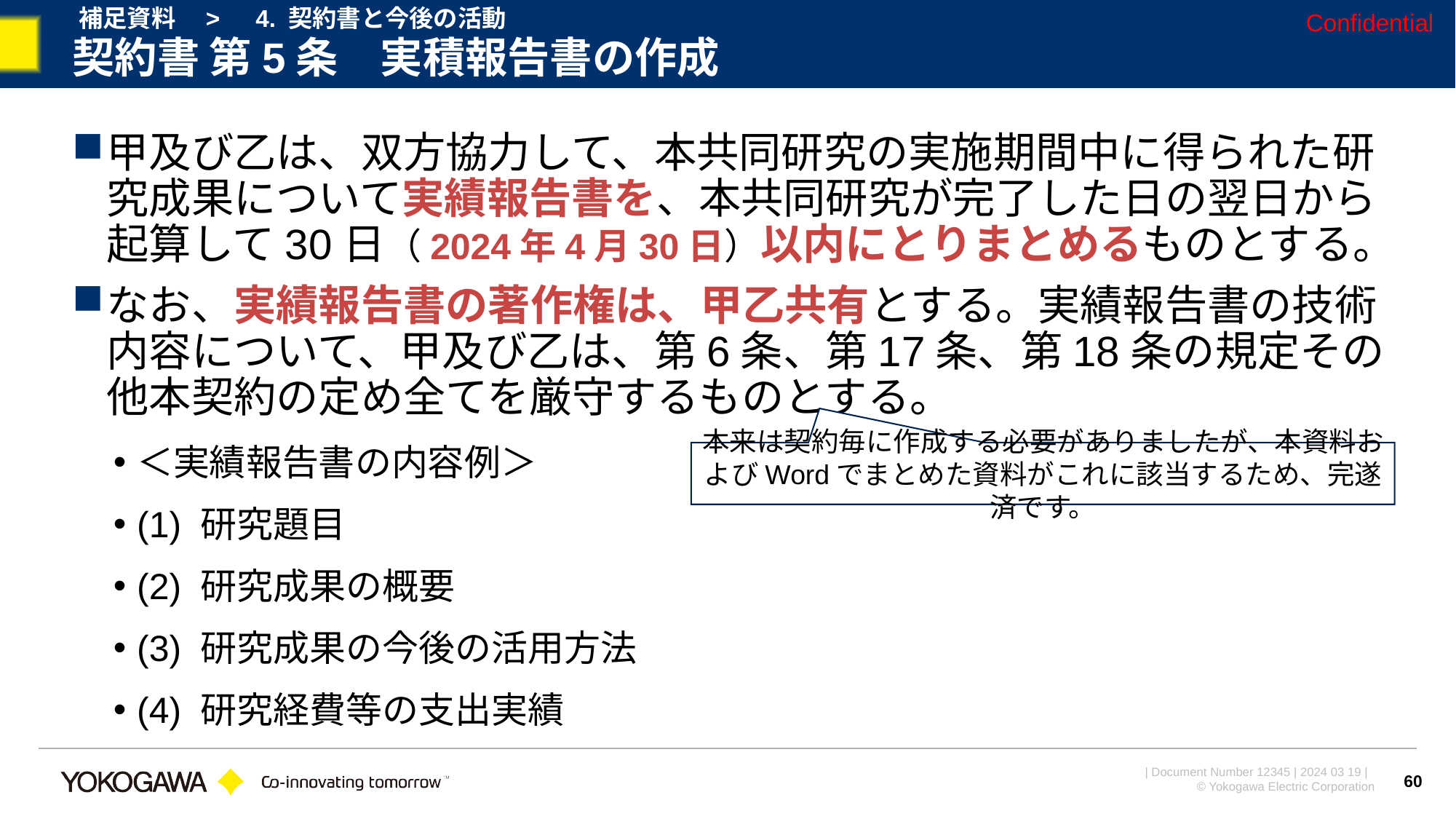

補足資料　>　4. 契約書と今後の活動
Confidential
# 契約書 第5条　実積報告書の作成
甲及び乙は、双方協力して、本共同研究の実施期間中に得られた研究成果について実績報告書を、本共同研究が完了した日の翌日から起算して30日（2024年4月30日）以内にとりまとめるものとする。
なお、実績報告書の著作権は、甲乙共有とする。実績報告書の技術内容について、甲及び乙は、第6条、第17条、第18条の規定その他本契約の定め全てを厳守するものとする。
＜実績報告書の内容例＞
(1) 研究題目
(2) 研究成果の概要
(3) 研究成果の今後の活用方法
(4) 研究経費等の支出実績
本来は契約毎に作成する必要がありましたが、本資料およびWordでまとめた資料がこれに該当するため、完遂済です。
60